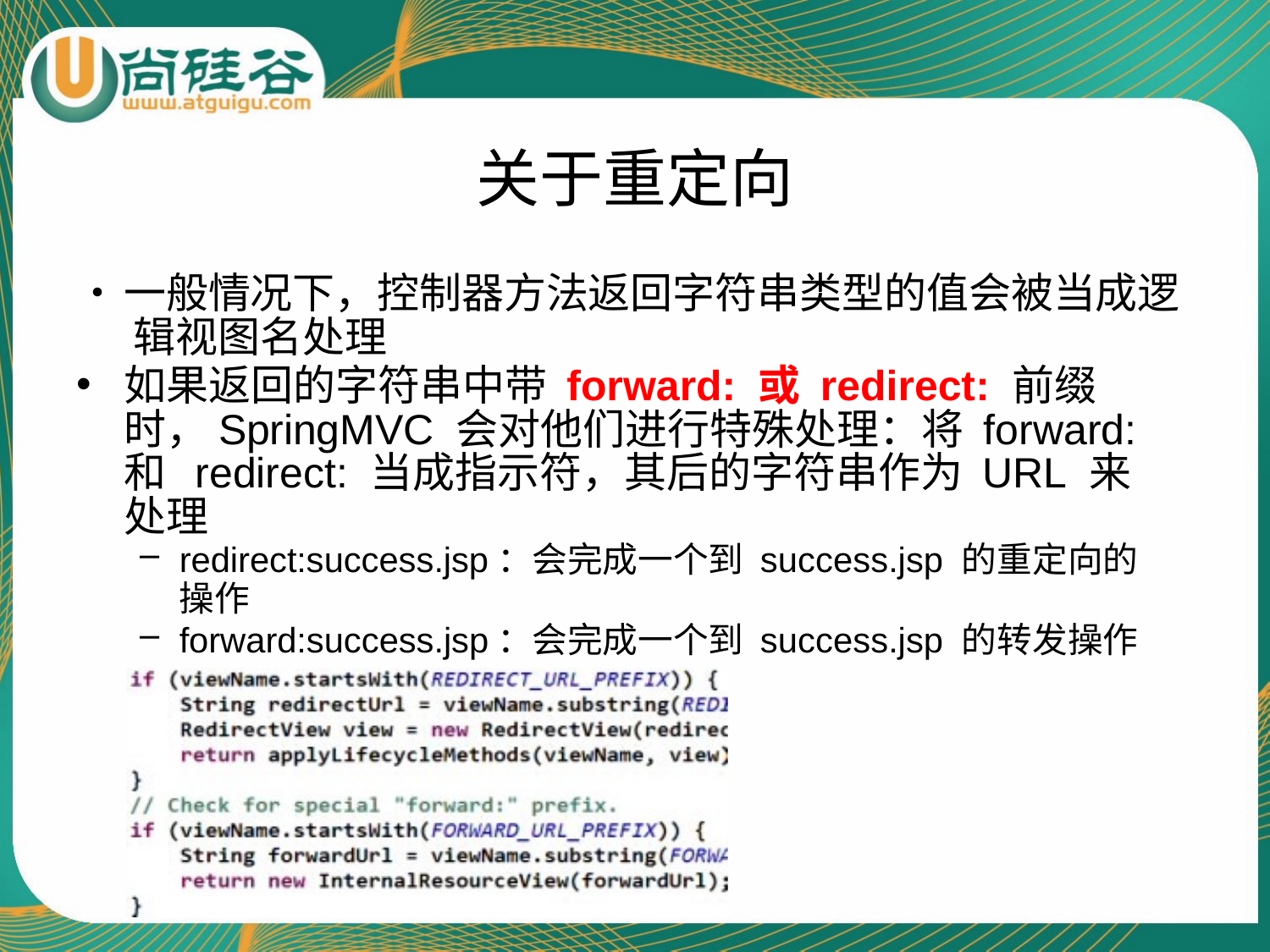

# 关于重定向
•	一般情况下，控制器方法返回字符串类型的值会被当成逻  辑视图名处理
如果返回的字符串中带 forward: 或 redirect: 前缀  时，SpringMVC 会对他们进行特殊处理：将 forward: 和  redirect: 当成指示符，其后的字符串作为 URL 来处理
redirect:success.jsp：会完成一个到 success.jsp 的重定向的操作
forward:success.jsp：会完成一个到 success.jsp 的转发操作